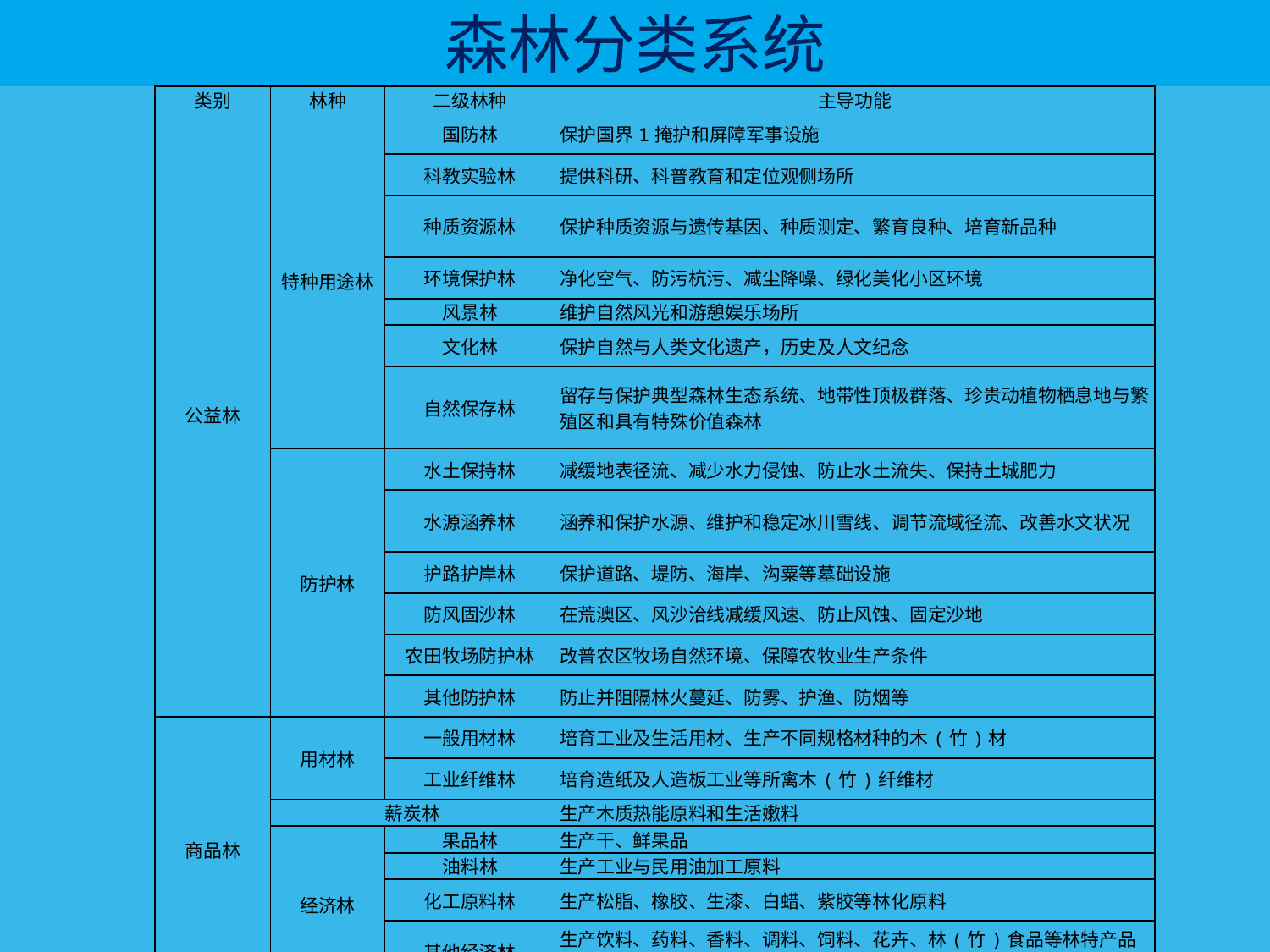

# 森林分类系统
| 类别 | 林种 | 二级林种 | 主导功能 |
| --- | --- | --- | --- |
| 公益林 | 特种用途林 | 国防林 | 保护国界1掩护和屏障军事设施 |
|  |  | 科教实验林 | 提供科研、科普教育和定位观侧场所 |
|  |  | 种质资源林 | 保护种质资源与遗传基因、种质测定、繁育良种、培育新品种 |
|  |  | 环境保护林 | 净化空气、防污杭污、减尘降噪、绿化美化小区环境 |
|  |  | 风景林 | 维护自然风光和游憩娱乐场所 |
|  |  | 文化林 | 保护自然与人类文化遗产，历史及人文纪念 |
|  |  | 自然保存林 | 留存与保护典型森林生态系统、地带性顶极群落、珍贵动植物栖息地与繁殖区和具有特殊价值森林 |
|  | 防护林 | 水土保持林 | 减缓地表径流、减少水力侵蚀、防止水土流失、保持土城肥力 |
|  |  | 水源涵养林 | 涵养和保护水源、维护和稳定冰川雪线、调节流域径流、改善水文状况 |
|  |  | 护路护岸林 | 保护道路、堤防、海岸、沟粟等墓础设施 |
|  |  | 防风固沙林 | 在荒澳区、风沙洽线减缓风速、防止风蚀、固定沙地 |
|  |  | 农田牧场防护林 | 改普农区牧场自然环境、保障农牧业生产条件 |
|  |  | 其他防护林 | 防止并阻隔林火蔓延、防雾、护渔、防烟等 |
| 商品林 | 用材林 | 一般用材林 | 培育工业及生活用材、生产不同规格材种的木(竹)材 |
|  |  | 工业纤维林 | 培育造纸及人造板工业等所禽木(竹)纤维材 |
|  | 薪炭林 |  | 生产木质热能原料和生活嫩料 |
|  | 经济林 | 果品林 | 生产干、鲜果品 |
|  |  | 油料林 | 生产工业与民用油加工原料 |
|  |  | 化工原料林 | 生产松脂、橡胶、生漆、白蜡、紫胶等林化原料 |
|  |  | 其他经济林 | 生产饮料、药料、香料、调料、饲料、花卉、林(竹)食品等林特产品及加工原料 |